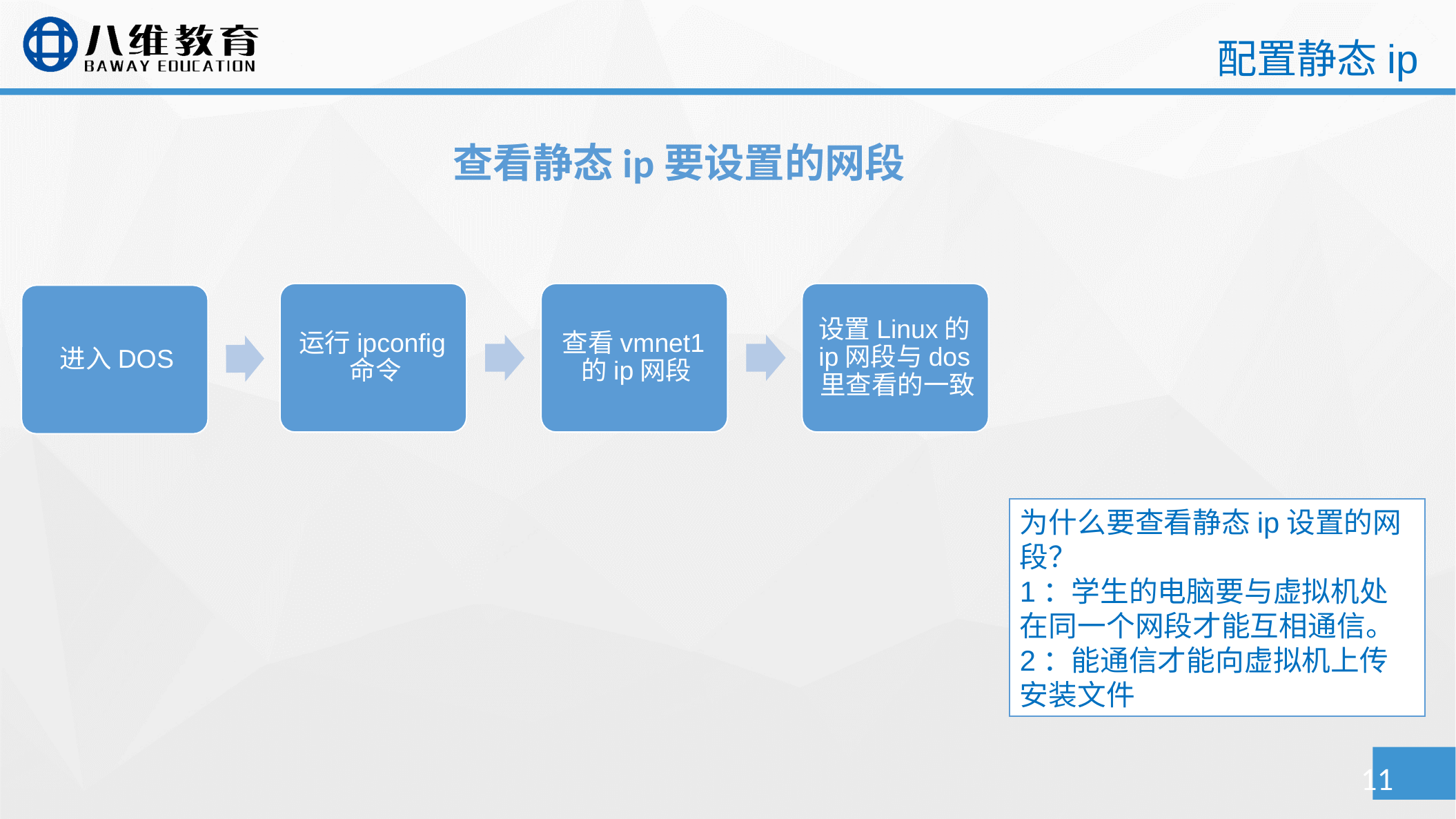

配置静态ip
查看静态ip要设置的网段
进入DOS

运行ipconfig命令

查看vmnet1的ip网段

设置Linux的ip网段与dos里查看的一致
为什么要查看静态ip设置的网段？
1：学生的电脑要与虚拟机处在同一个网段才能互相通信。
2：能通信才能向虚拟机上传安装文件